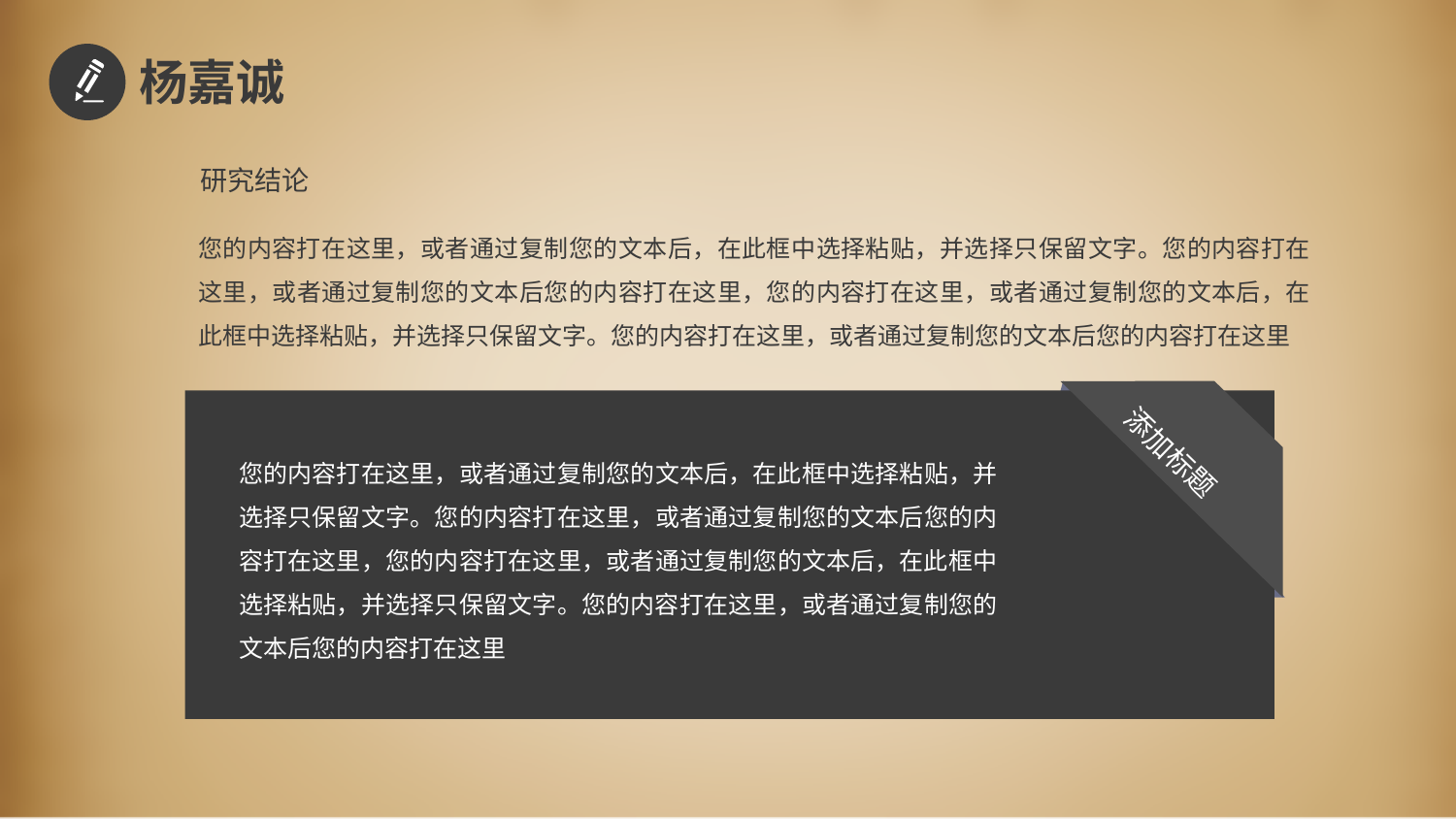

杨嘉诚
研究结论
您的内容打在这里，或者通过复制您的文本后，在此框中选择粘贴，并选择只保留文字。您的内容打在这里，或者通过复制您的文本后您的内容打在这里，您的内容打在这里，或者通过复制您的文本后，在此框中选择粘贴，并选择只保留文字。您的内容打在这里，或者通过复制您的文本后您的内容打在这里

您的内容打在这里，或者通过复制您的文本后，在此框中选择粘贴，并选择只保留文字。您的内容打在这里，或者通过复制您的文本后您的内容打在这里，您的内容打在这里，或者通过复制您的文本后，在此框中选择粘贴，并选择只保留文字。您的内容打在这里，或者通过复制您的文本后您的内容打在这里

添加标题